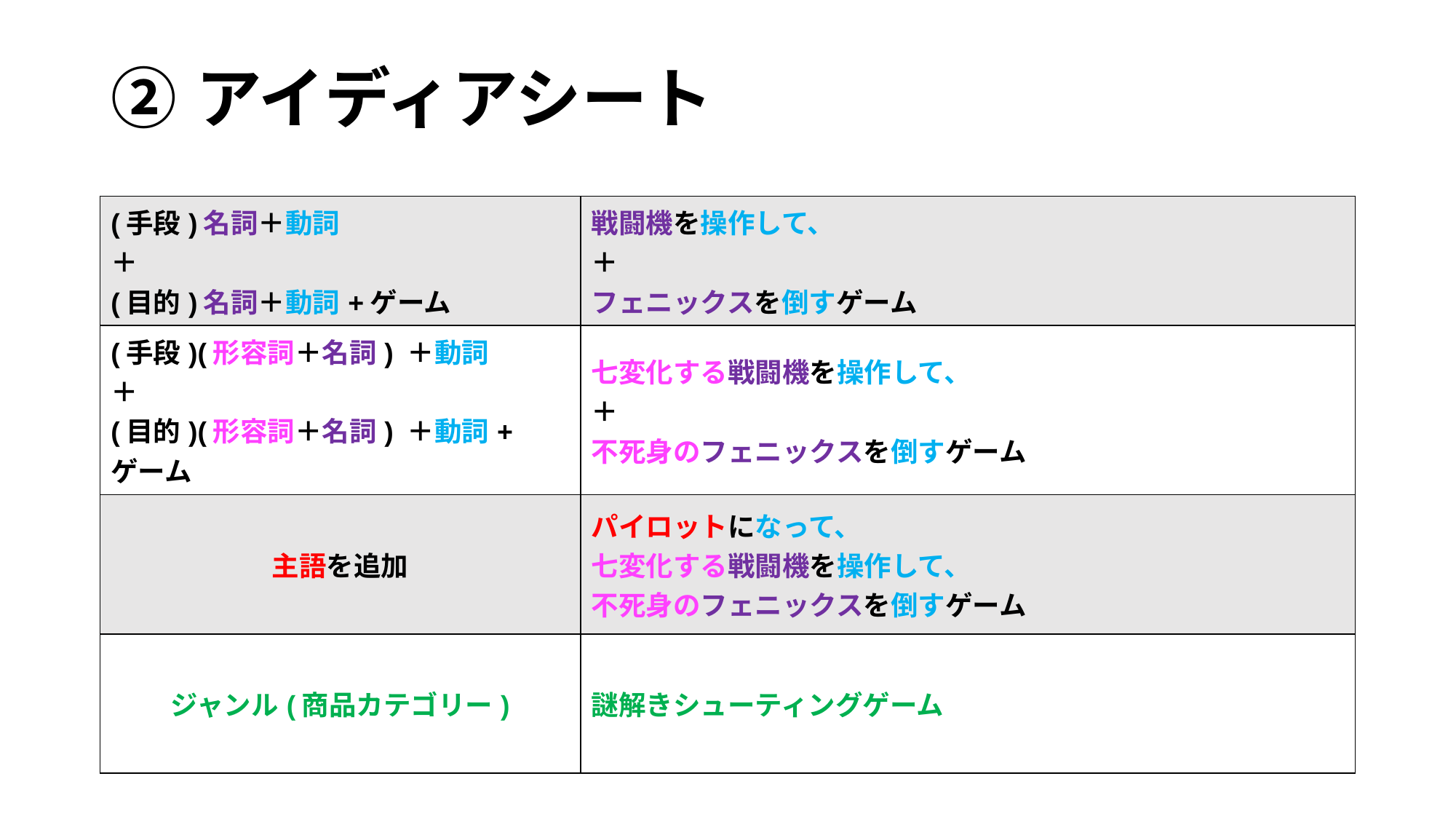

②アイディアシート
| (手段)名詞＋動詞 ＋ (目的)名詞＋動詞+ゲーム | 戦闘機を操作して、 ＋ フェニックスを倒すゲーム |
| --- | --- |
| (手段)(形容詞＋名詞) ＋動詞 ＋ (目的)(形容詞＋名詞) ＋動詞+ゲーム | 七変化する戦闘機を操作して、 ＋ 不死身のフェニックスを倒すゲーム |
| 主語を追加 | パイロットになって、 七変化する戦闘機を操作して、 不死身のフェニックスを倒すゲーム |
| ジャンル(商品カテゴリー) | 謎解きシューティングゲーム |